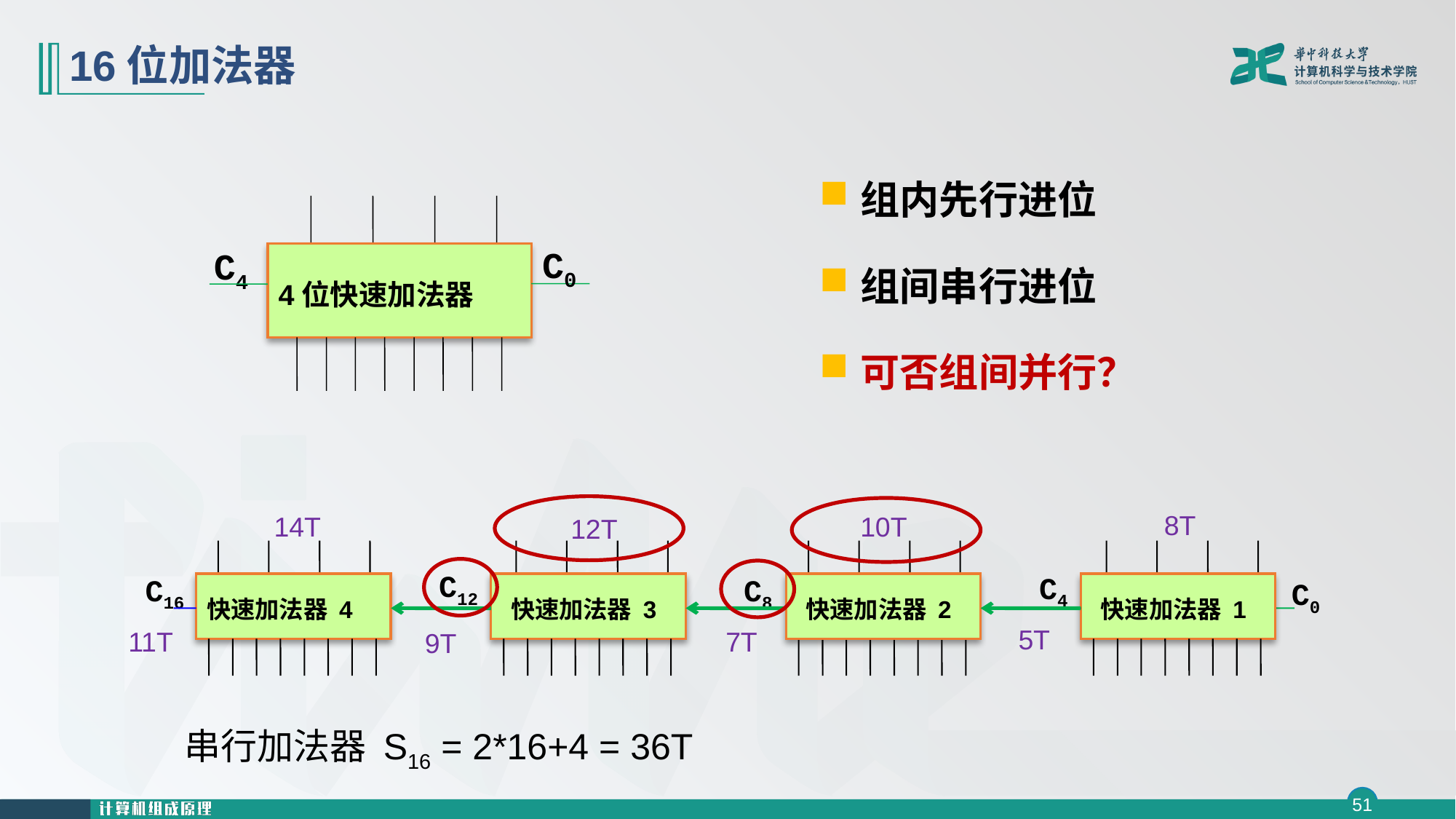

# 16位加法器
组内先行进位
组间串行进位
可否组间并行？

C0
C4
4位快速加法器

8T

10T
14T

12T

C16

快速加法器 4

C12

 快速加法器 3

C8

 快速加法器 2

C4
C0
 快速加法器 1

5T
7T
11T
9T
串行加法器 S16 = 2*16+4 = 36T